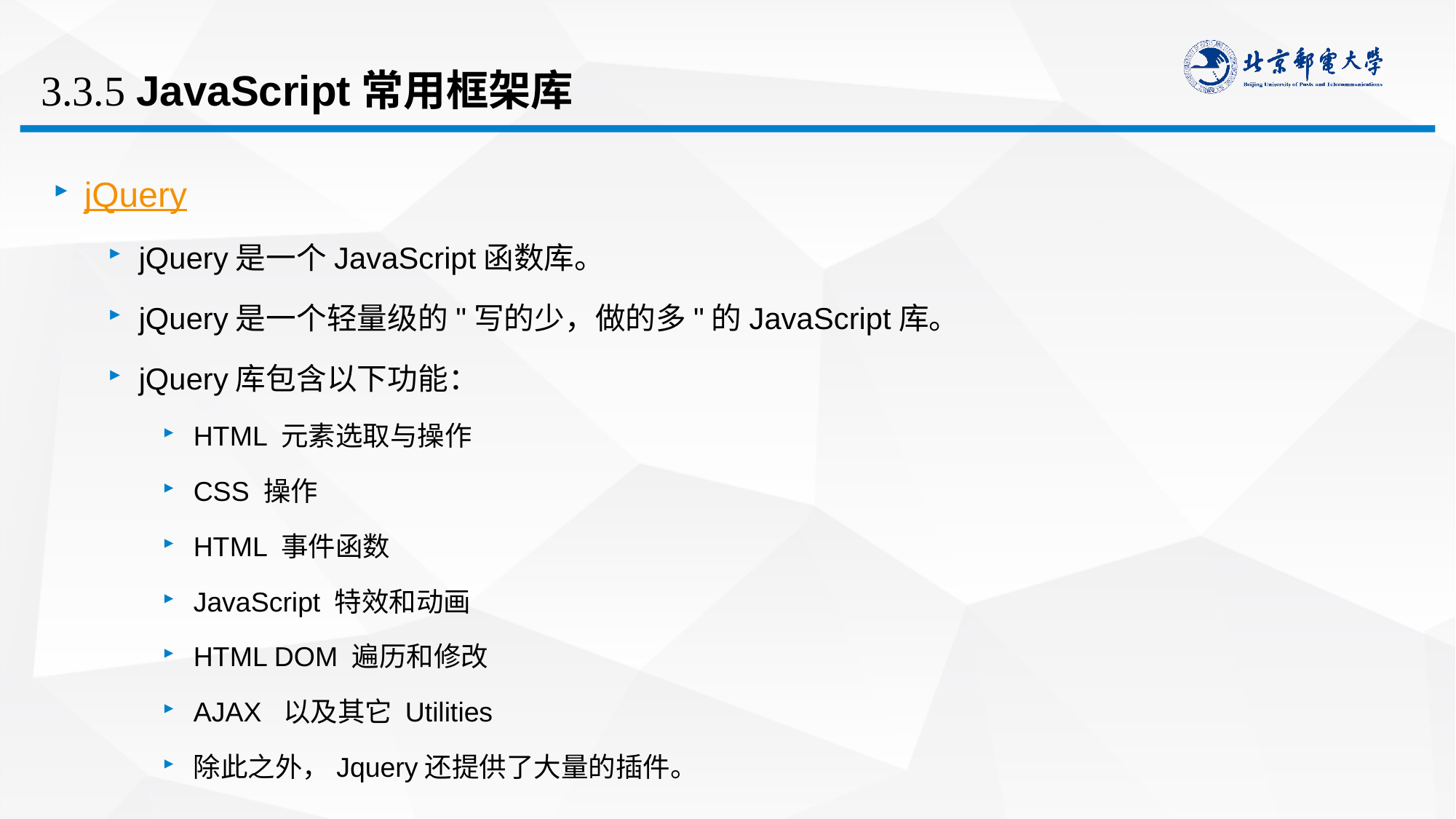

# 3.3.5 JavaScript常用框架库
jQuery
jQuery是一个JavaScript函数库。
jQuery是一个轻量级的"写的少，做的多"的JavaScript库。
jQuery库包含以下功能：
HTML 元素选取与操作
CSS 操作
HTML 事件函数
JavaScript 特效和动画
HTML DOM 遍历和修改
AJAX  以及其它 Utilities
除此之外，Jquery还提供了大量的插件。